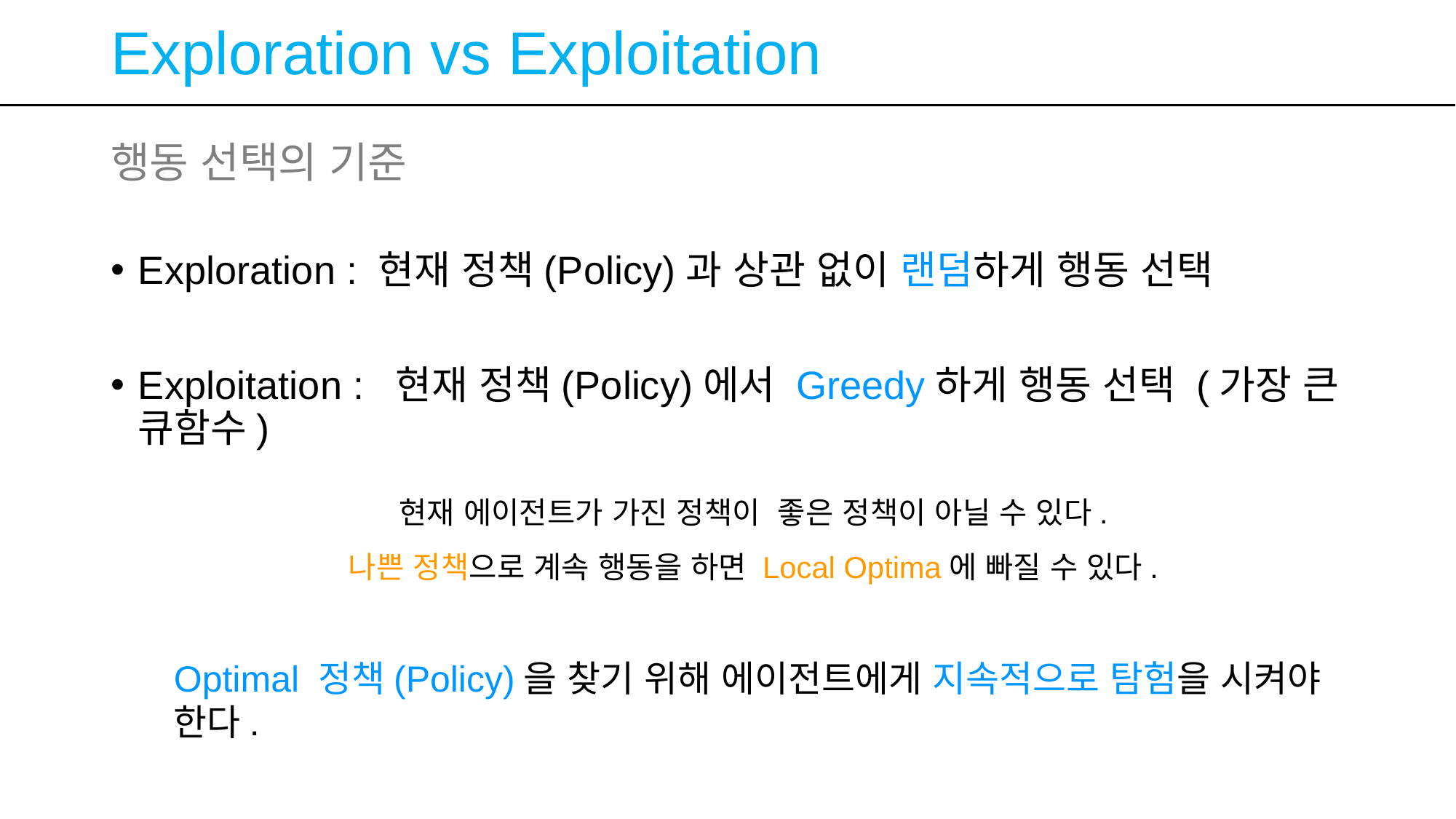

# Exploration vs Exploitation
행동 선택의 기준
Exploration : 현재 정책(Policy)과 상관 없이 랜덤하게 행동 선택

Exploitation :  현재 정책(Policy)에서 Greedy하게 행동 선택 (가장 큰 큐함수)
현재 에이전트가 가진 정책이  좋은 정책이 아닐 수 있다.
나쁜 정책으로 계속 행동을 하면 Local Optima에 빠질 수 있다.
Optimal 정책(Policy)을 찾기 위해 에이전트에게 지속적으로 탐험을 시켜야 한다.